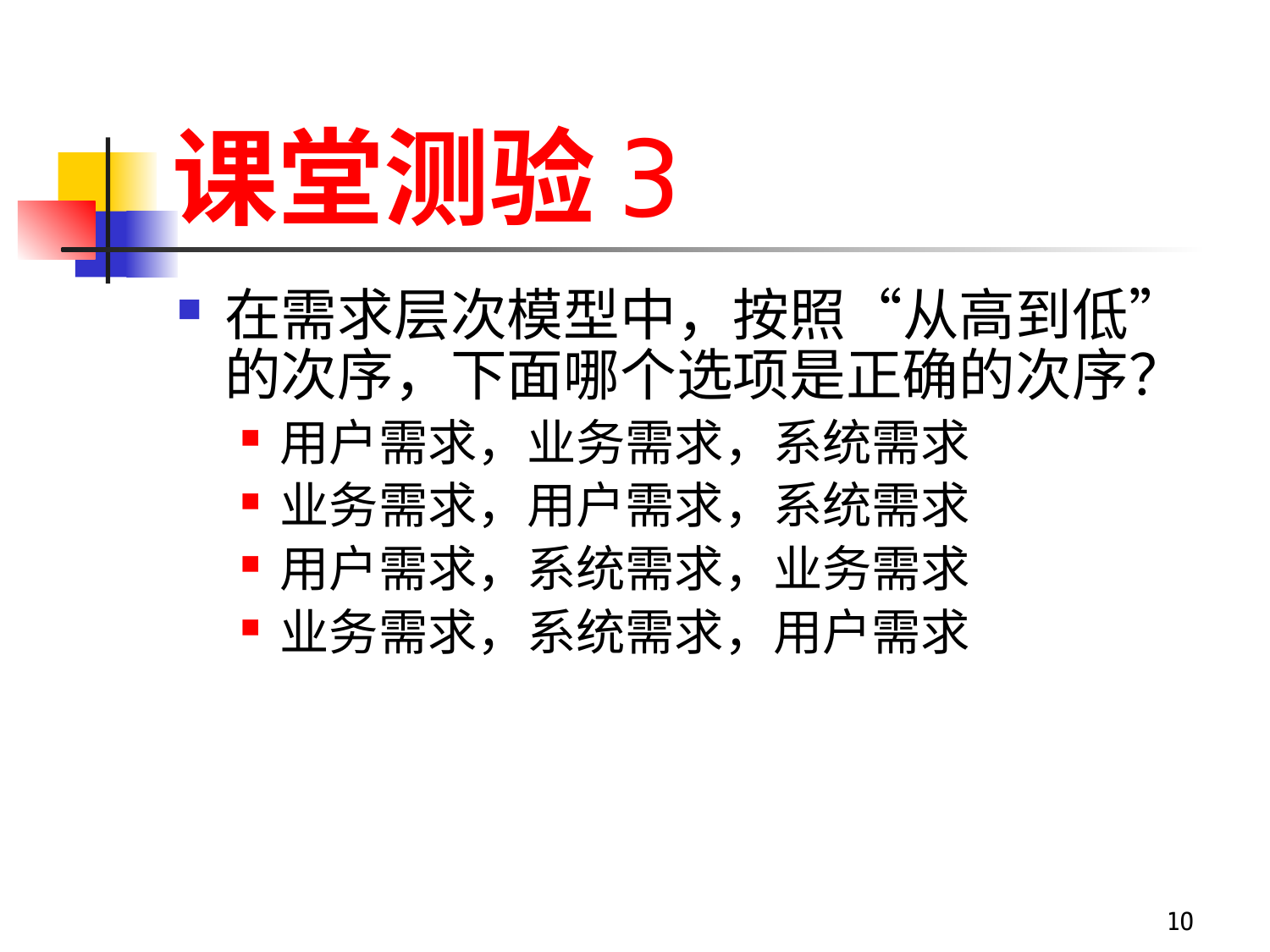

# 课堂测验3
在需求层次模型中，按照“从高到低”的次序，下面哪个选项是正确的次序？
用户需求，业务需求，系统需求
业务需求，用户需求，系统需求
用户需求，系统需求，业务需求
业务需求，系统需求，用户需求
10